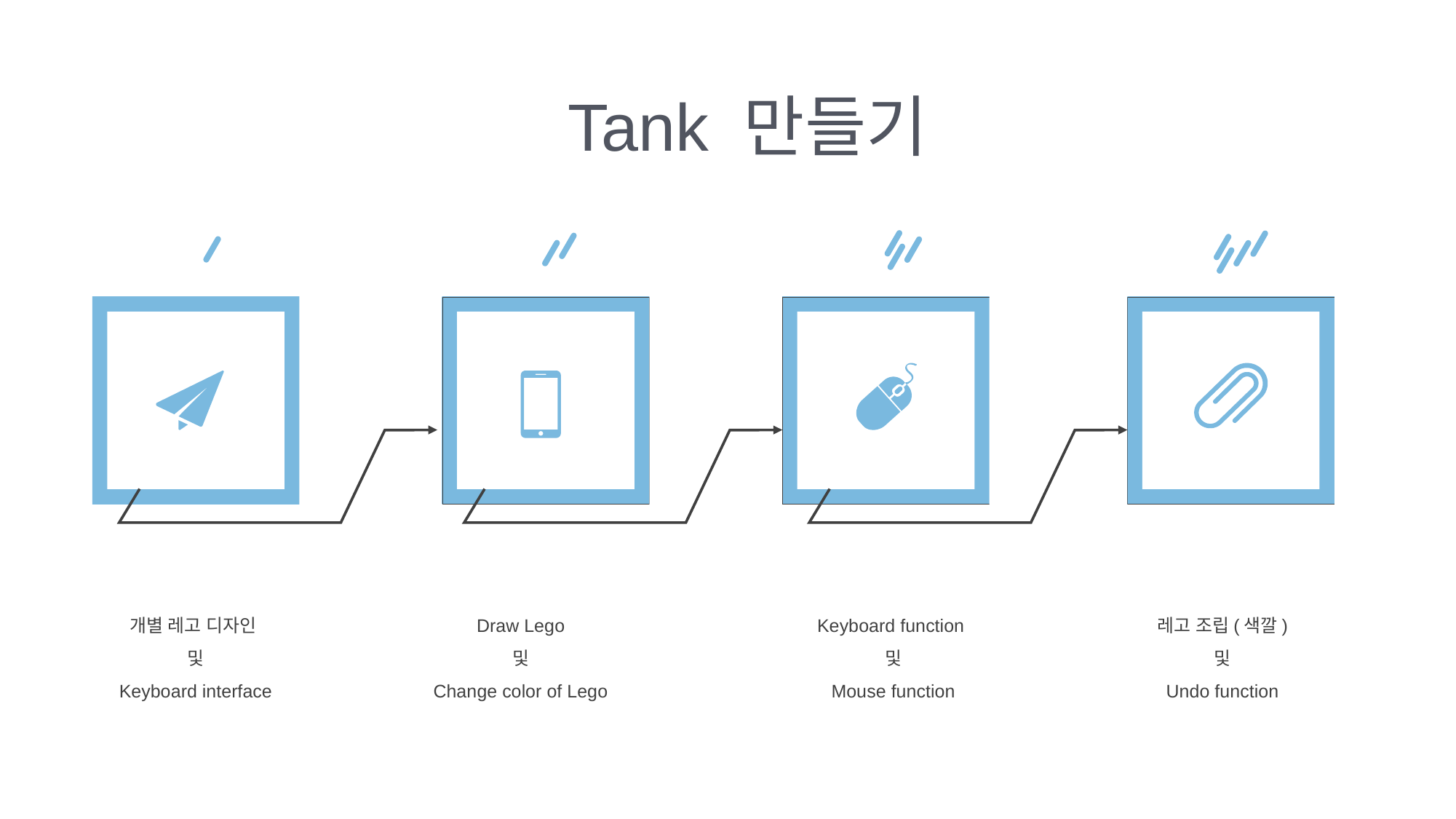

Tank 만들기

개별 레고 디자인
및
Keyboard interface
Draw Lego
및
Change color of Lego
Keyboard function
및
Mouse function
레고 조립(색깔)
및
Undo function